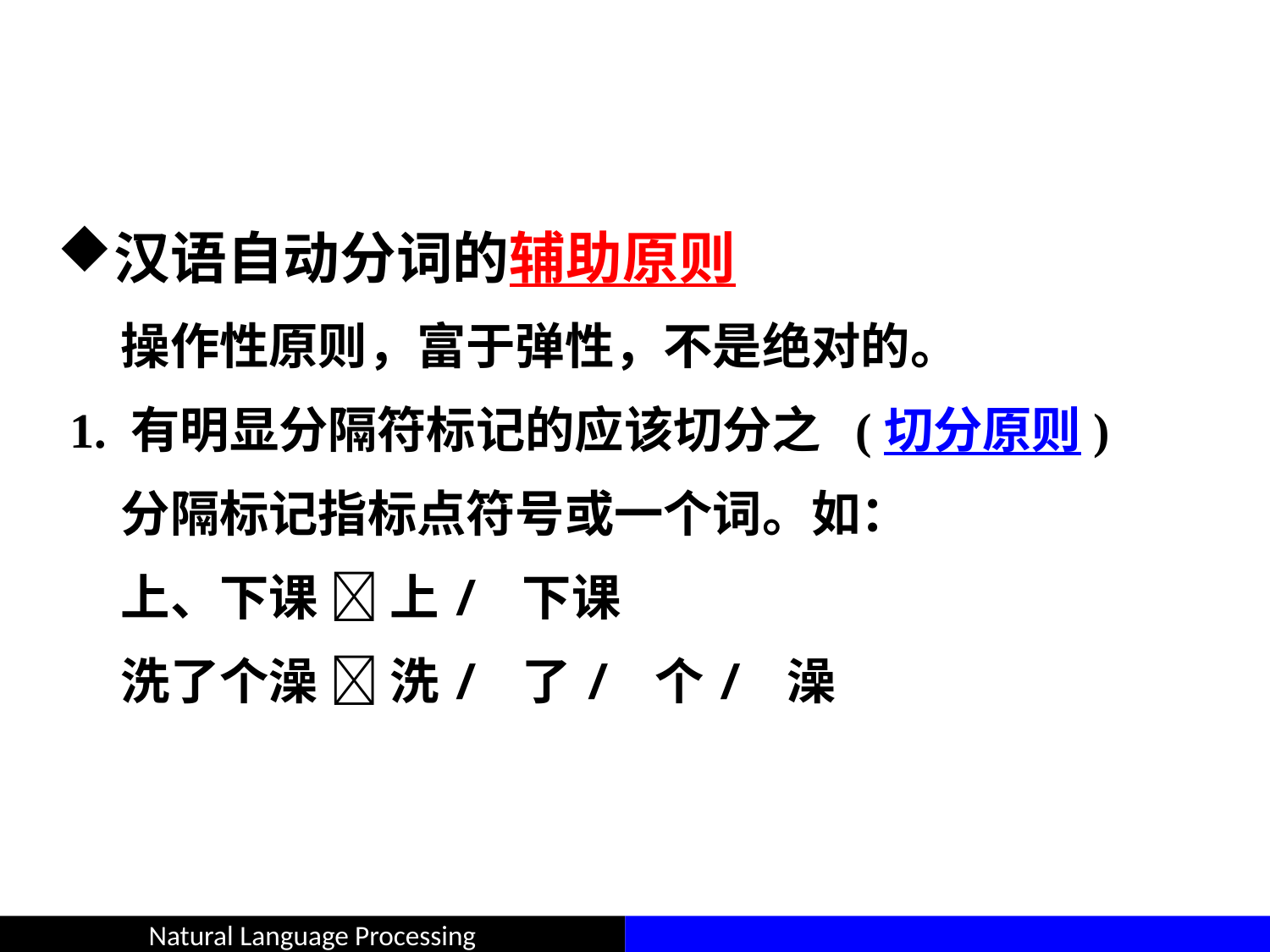

#
汉语自动分词的辅助原则
	操作性原则，富于弹性，不是绝对的。
 1. 有明显分隔符标记的应该切分之  (切分原则)
分隔标记指标点符号或一个词。如：
上、下课 → 上/ 下课
洗了个澡 → 洗/ 了/ 个/ 澡